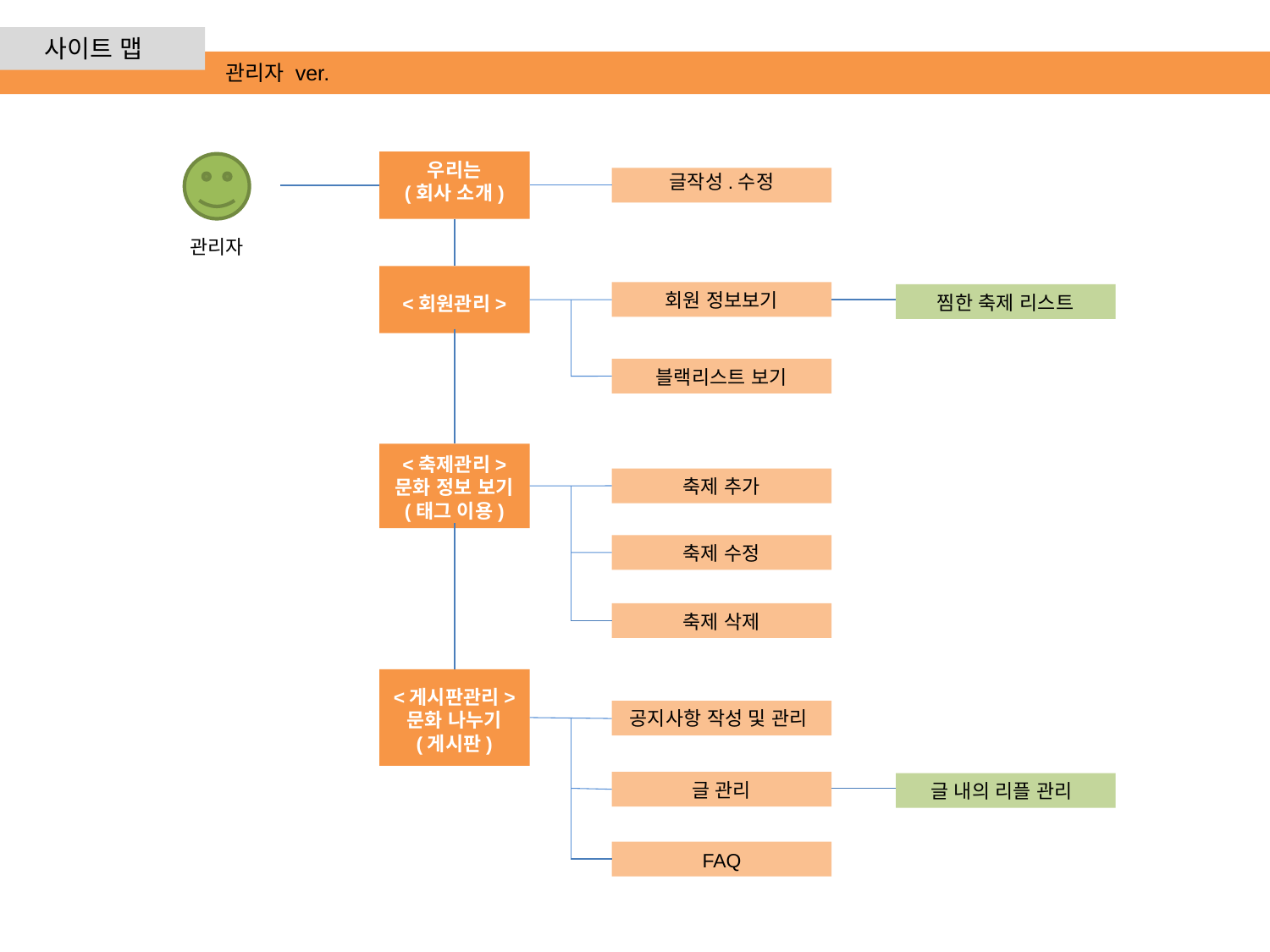

사이트 맵

관리자 ver.
우리는
(회사 소개)

글작성.수정

관리자

회원 정보보기

찜한 축제 리스트
<회원관리>

블랙리스트 보기

<축제관리>
문화 정보 보기
(태그 이용)

축제 추가

축제 수정

축제 삭제

<게시판관리>
문화 나누기
(게시판)
공지사항 작성 및 관리

글 관리

글 내의 리플 관리

FAQ